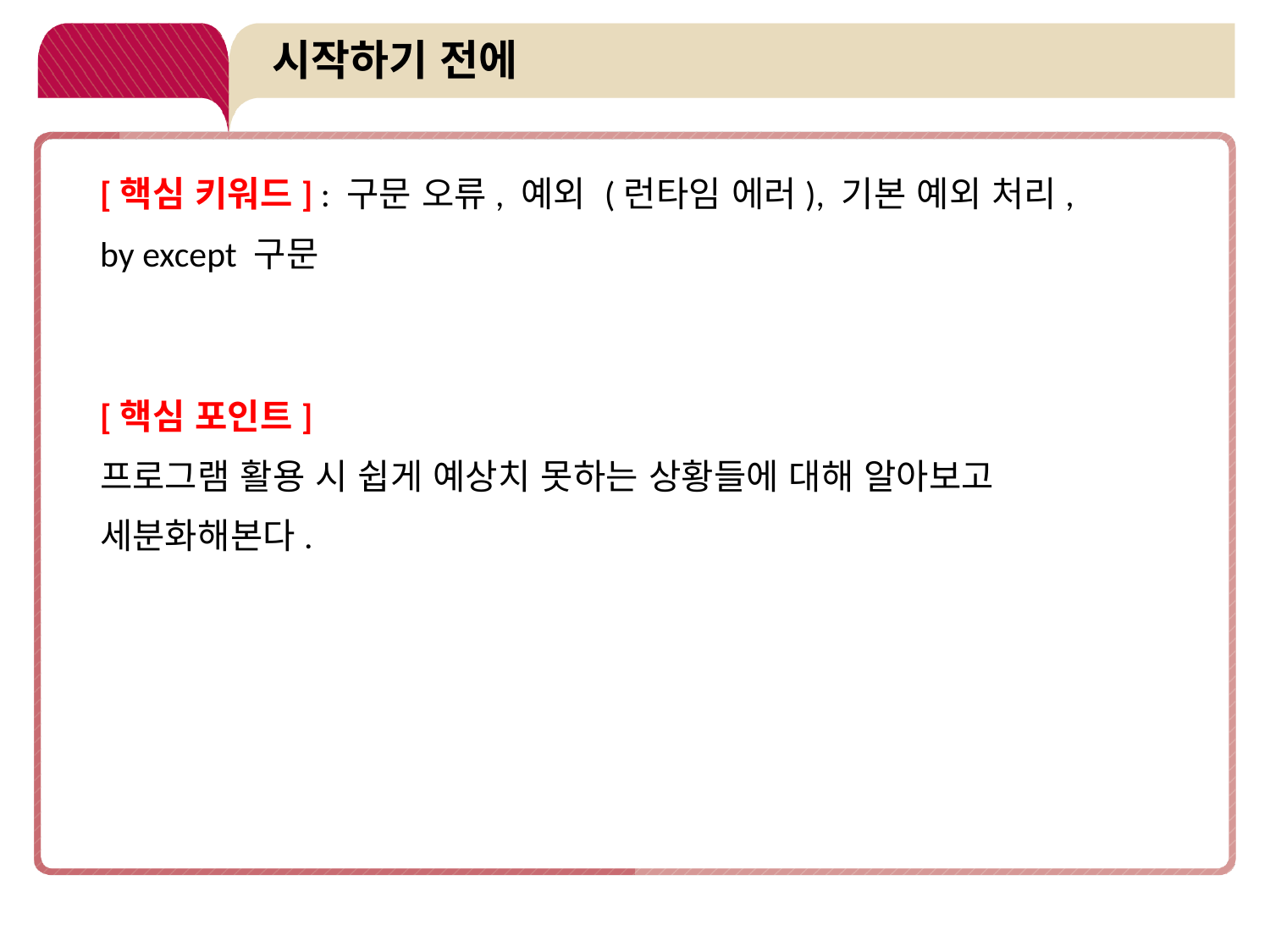

# 시작하기 전에
[핵심 키워드] : 구문 오류, 예외 (런타임 에러), 기본 예외 처리,
by except 구문

[핵심 포인트]
프로그램 활용 시 쉽게 예상치 못하는 상황들에 대해 알아보고
세분화해본다.